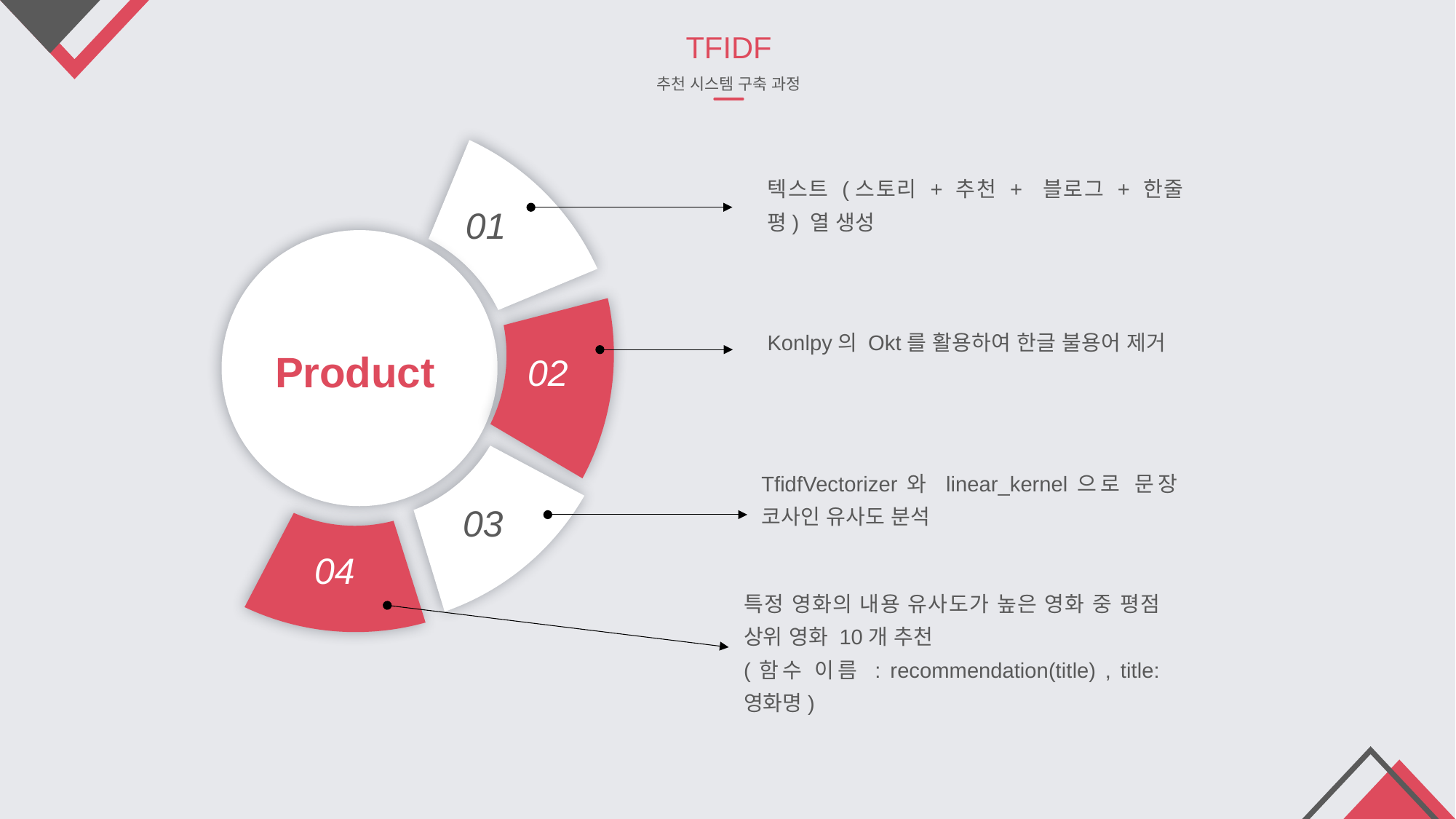

TFIDF

추천 시스템 구축 과정

텍스트 (스토리 + 추천 +  블로그 + 한줄평) 열 생성
01

Product

Konlpy의 Okt를 활용하여 한글 불용어 제거
02

TfidfVectorizer와 linear_kernel으로 문장 코사인 유사도 분석
03

04
특정 영화의 내용 유사도가 높은 영화 중 평점 상위 영화 10개 추천
(함수 이름 : recommendation(title) , title: 영화명)